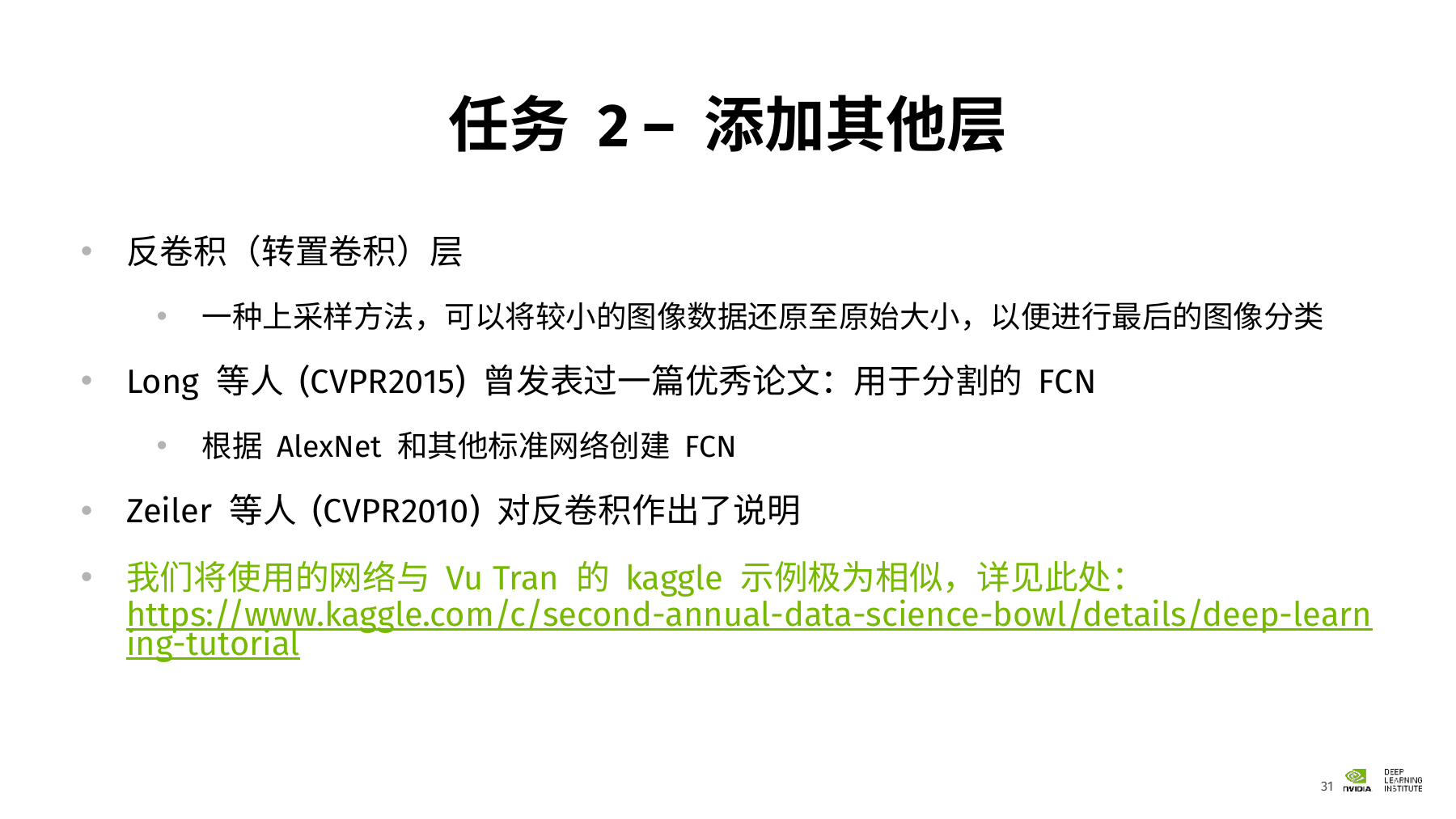

# 任务 2 – 添加其他层
反卷积（转置卷积）层
一种上采样方法，可以将较小的图像数据还原至原始大小，以便进行最后的图像分类
Long 等人 (CVPR2015) 曾发表过一篇优秀论文：用于分割的 FCN
根据 AlexNet 和其他标准网络创建 FCN
Zeiler 等人 (CVPR2010) 对反卷积作出了说明
我们将使用的网络与 Vu Tran 的 kaggle 示例极为相似，详见此处：https://www.kaggle.com/c/second-annual-data-science-bowl/details/deep-learning-tutorial